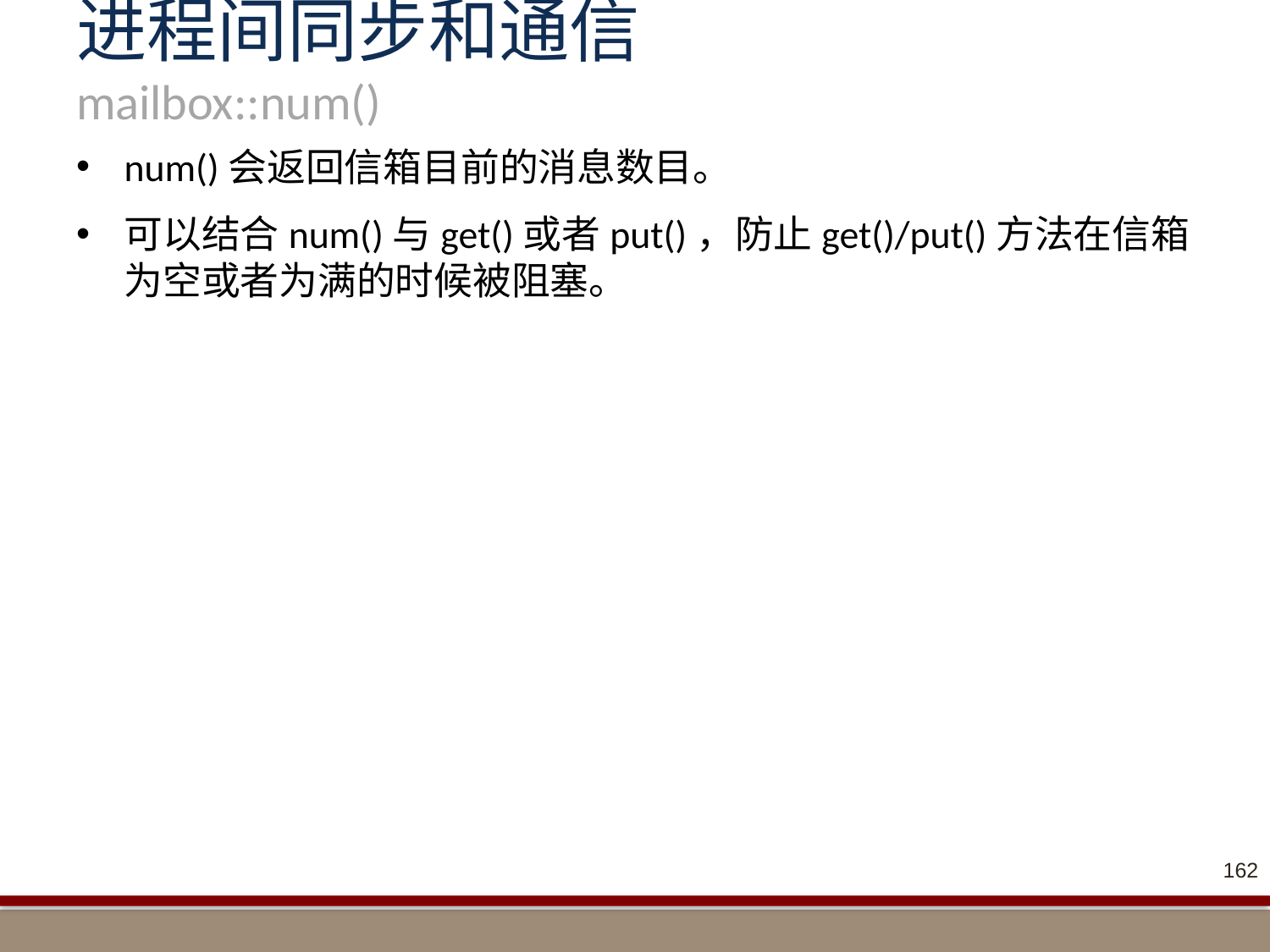

# 进程间同步和通信 mailbox::num()
num()会返回信箱目前的消息数目。
可以结合num()与get()或者put()，防止get()/put()方法在信箱为空或者为满的时候被阻塞。
162